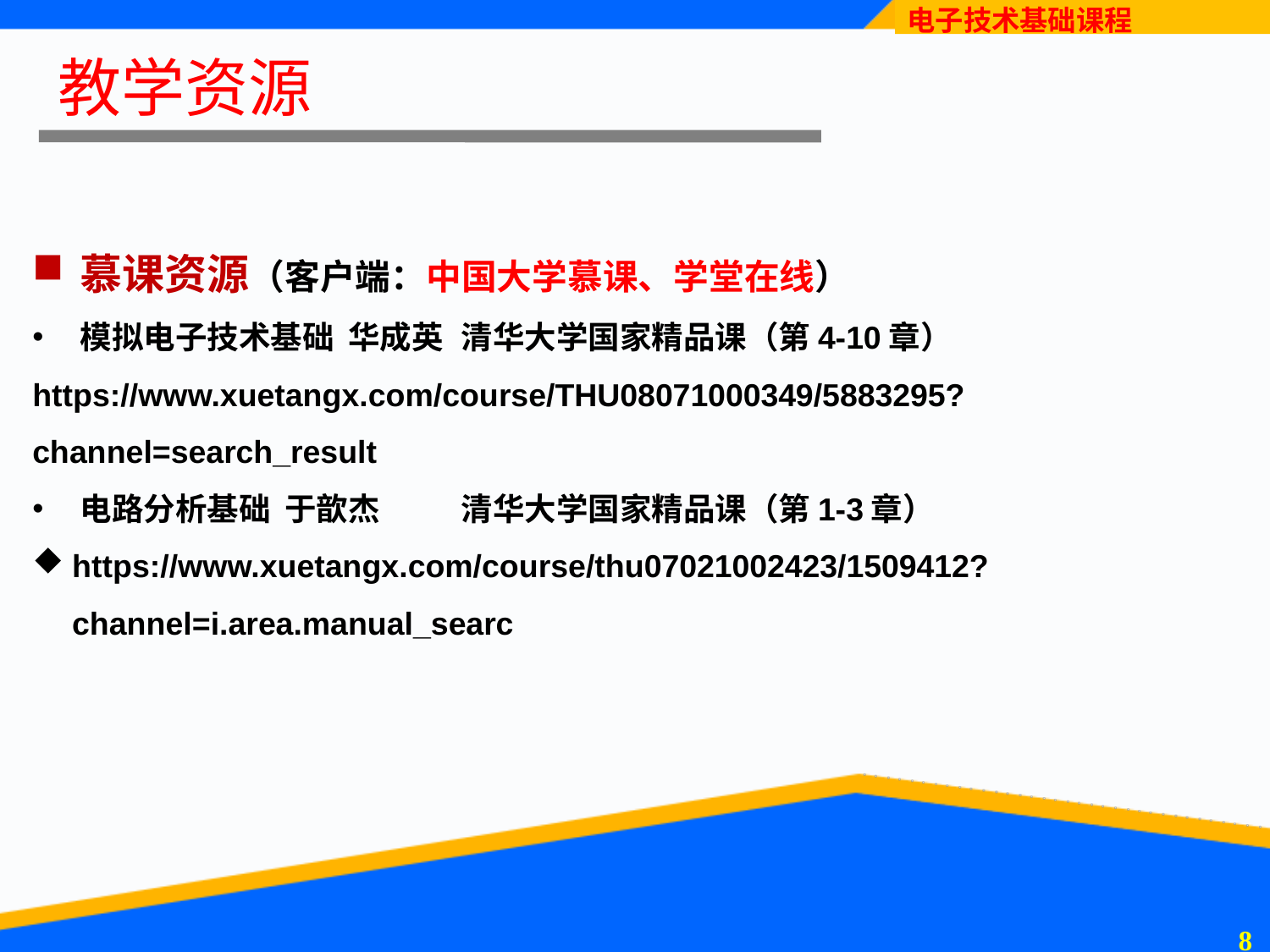

# 教学资源
慕课资源（客户端：中国大学慕课、学堂在线）
模拟电子技术基础  华成英	清华大学国家精品课（第4-10章）
https://www.xuetangx.com/course/THU08071000349/5883295?channel=search_result
电路分析基础  于歆杰	清华大学国家精品课（第1-3章）
https://www.xuetangx.com/course/thu07021002423/1509412?channel=i.area.manual_searc
8